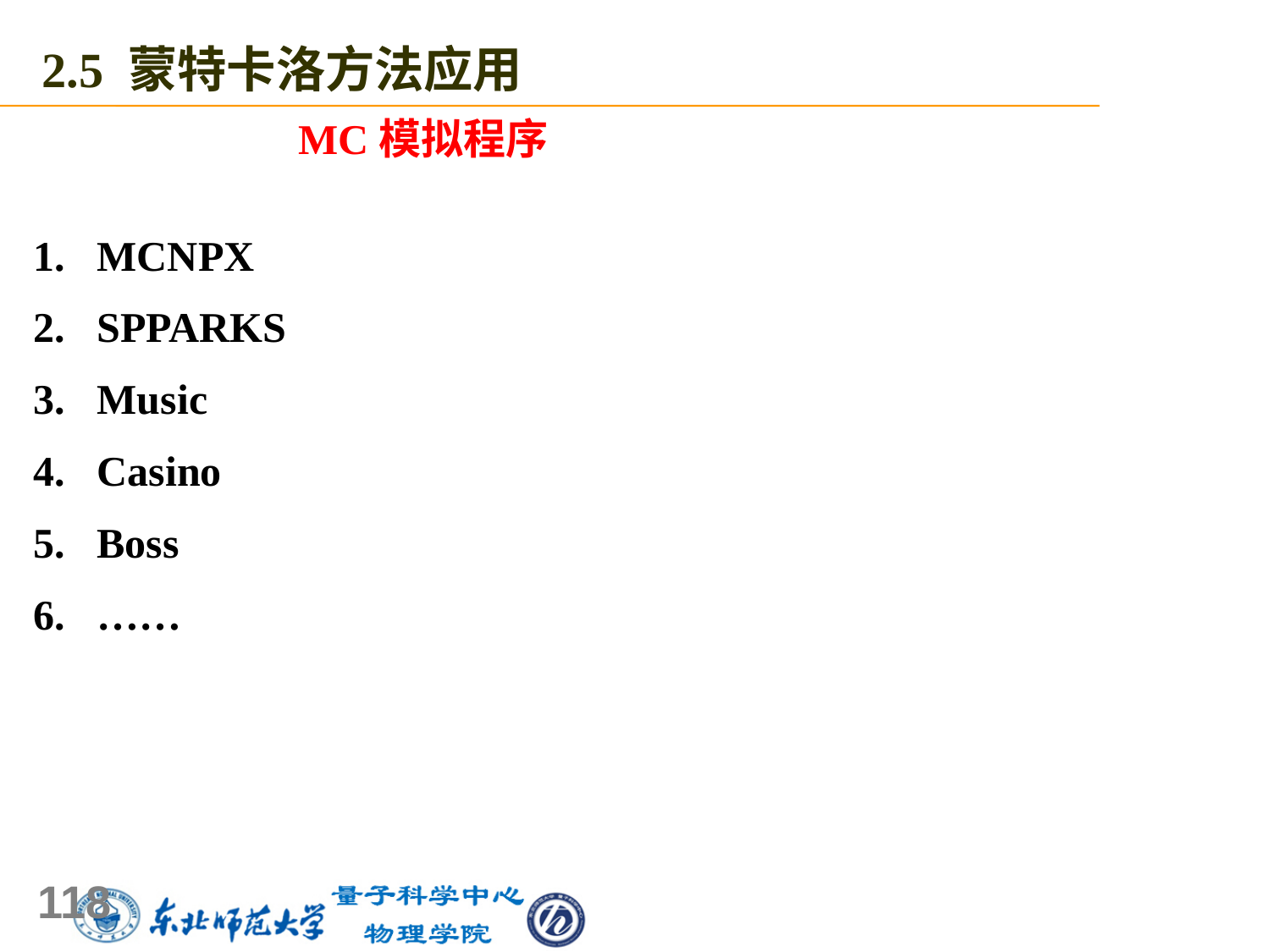

2.5 蒙特卡洛方法应用

MC模拟程序
MCNPX
SPPARKS
Music
Casino
Boss
……
118